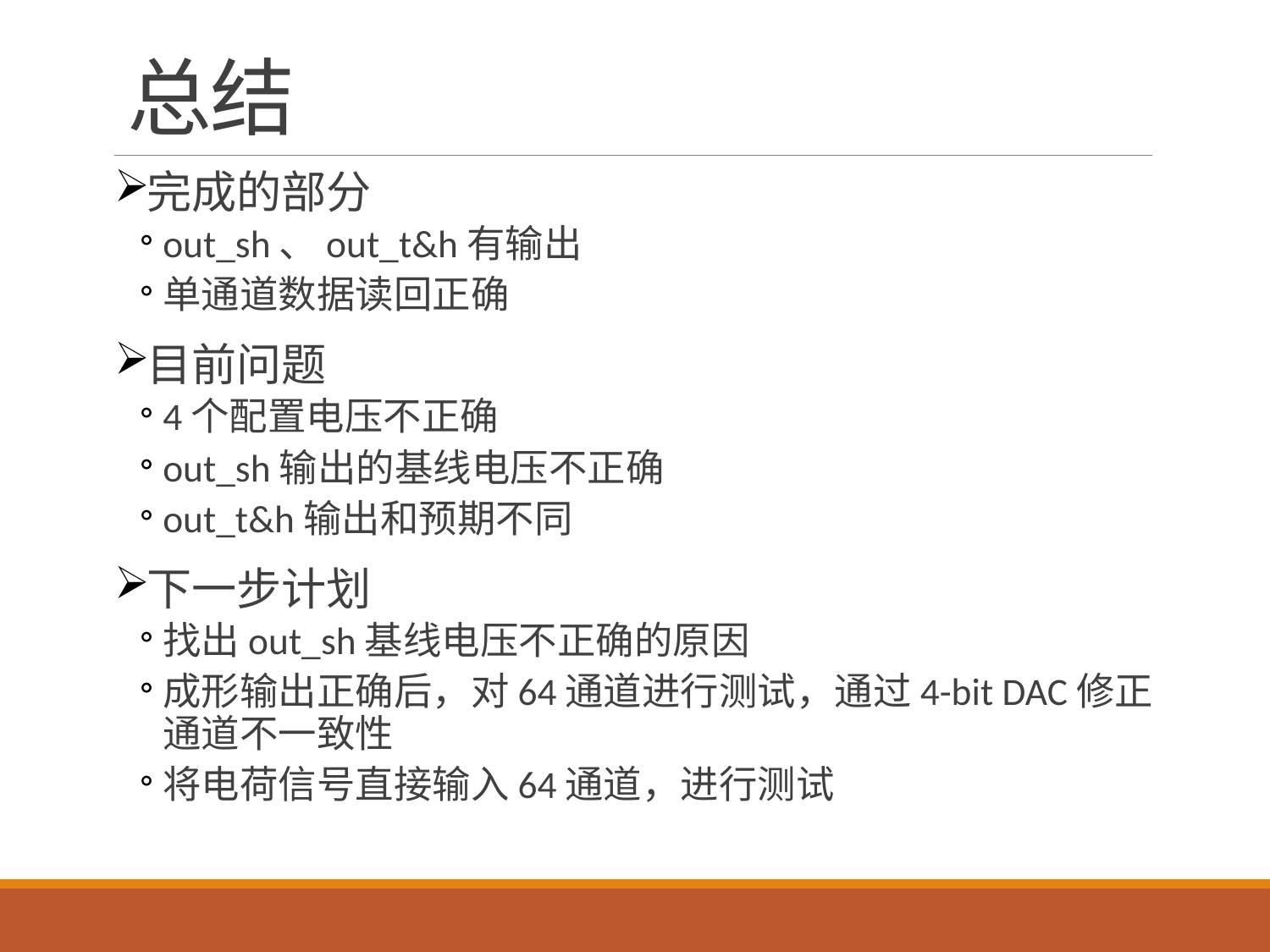

# 总结
完成的部分
out_sh、out_t&h有输出
单通道数据读回正确
目前问题
4个配置电压不正确
out_sh输出的基线电压不正确
out_t&h输出和预期不同
下一步计划
找出out_sh基线电压不正确的原因
成形输出正确后，对64通道进行测试，通过4-bit DAC修正通道不一致性
将电荷信号直接输入64通道，进行测试